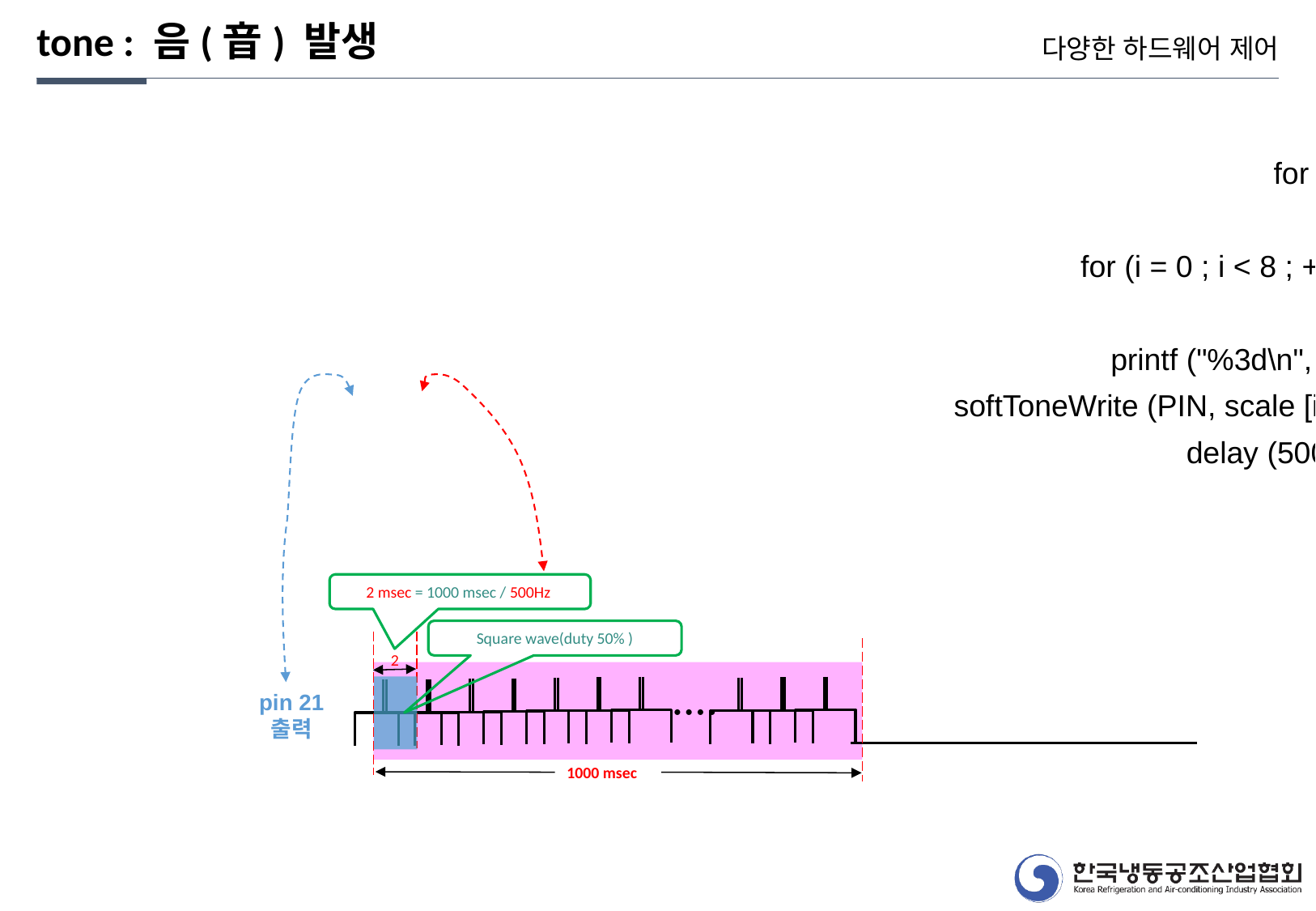

tone : 음(音) 발생
다양한 하드웨어 제어

  for (;;)
  {
    for (i = 0 ; i < 8 ; ++i)
    {
      printf ("%3d\n", i) ;
      softToneWrite (PIN, scale [i]) ;
      delay (500) ;
    }
  }

2 msec = 1000 msec / 500Hz
Square wave(duty 50% )
2

pin 21
출력
• • • •
1000 msec